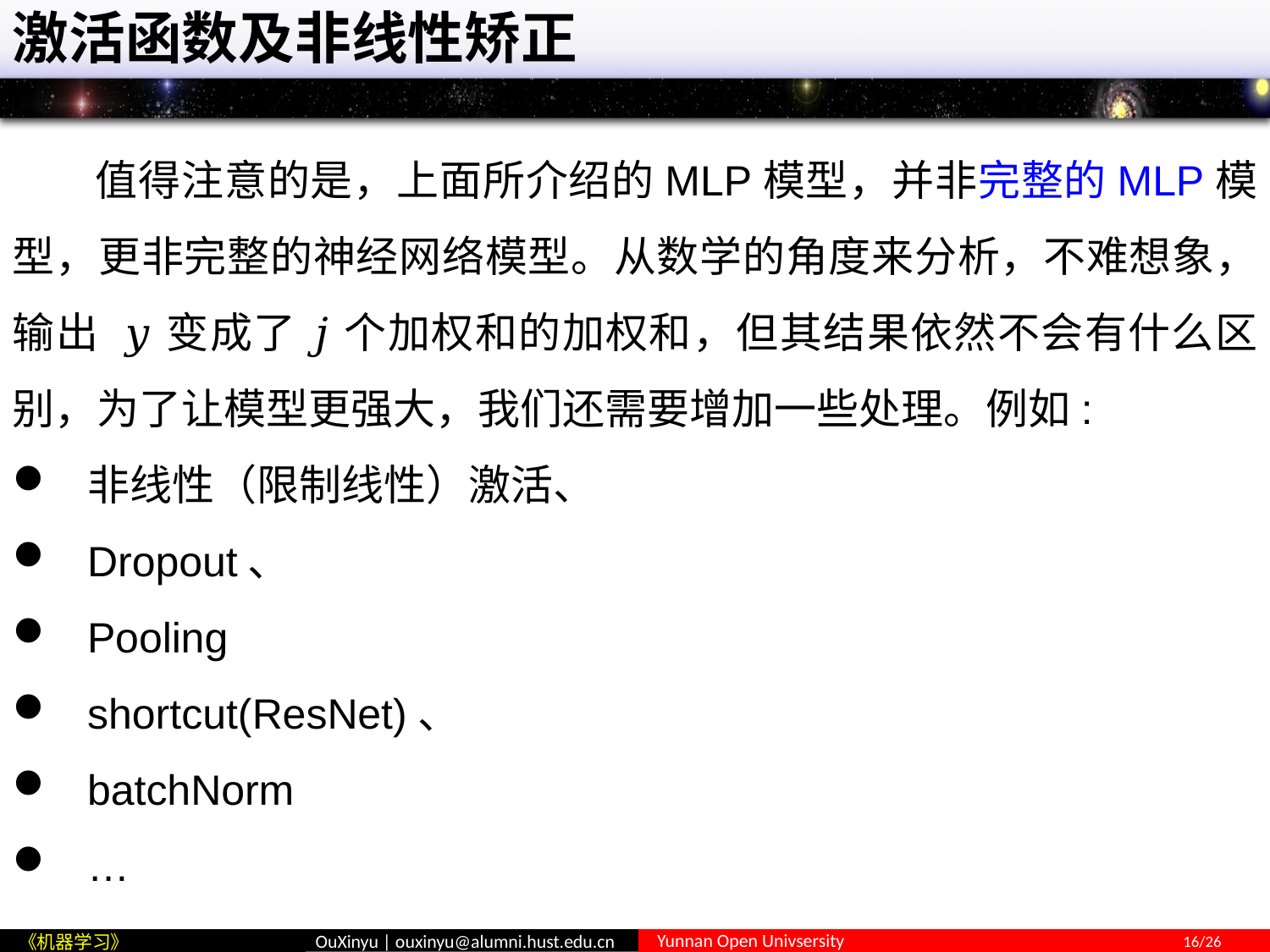

# 激活函数及非线性矫正
       值得注意的是，上面所介绍的MLP模型，并非完整的MLP模型，更非完整的神经网络模型。从数学的角度来分析，不难想象，输出  𝑦 变成了 𝑗 个加权和的加权和，但其结果依然不会有什么区别，为了让模型更强大，我们还需要增加一些处理。例如:
非线性（限制线性）激活、
Dropout、
Pooling
shortcut(ResNet)、
batchNorm
…